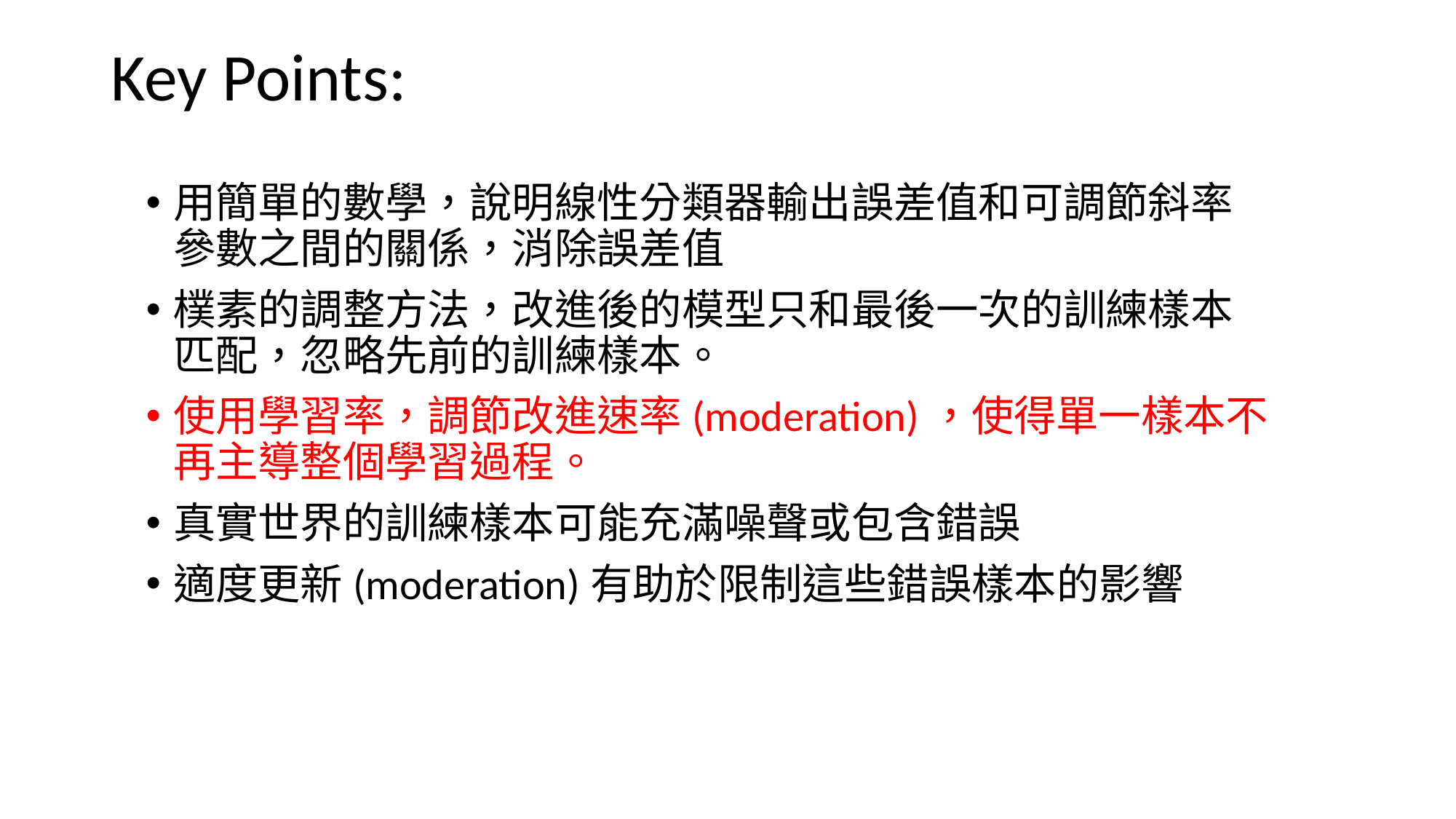

# Key Points:
用簡單的數學，說明線性分類器輸出誤差值和可調節斜率參數之間的關係，消除誤差值
樸素的調整方法，改進後的模型只和最後一次的訓練樣本匹配，忽略先前的訓練樣本。
使用學習率，調節改進速率(moderation)，使得單一樣本不再主導整個學習過程。
真實世界的訓練樣本可能充滿噪聲或包含錯誤
適度更新(moderation)有助於限制這些錯誤樣本的影響